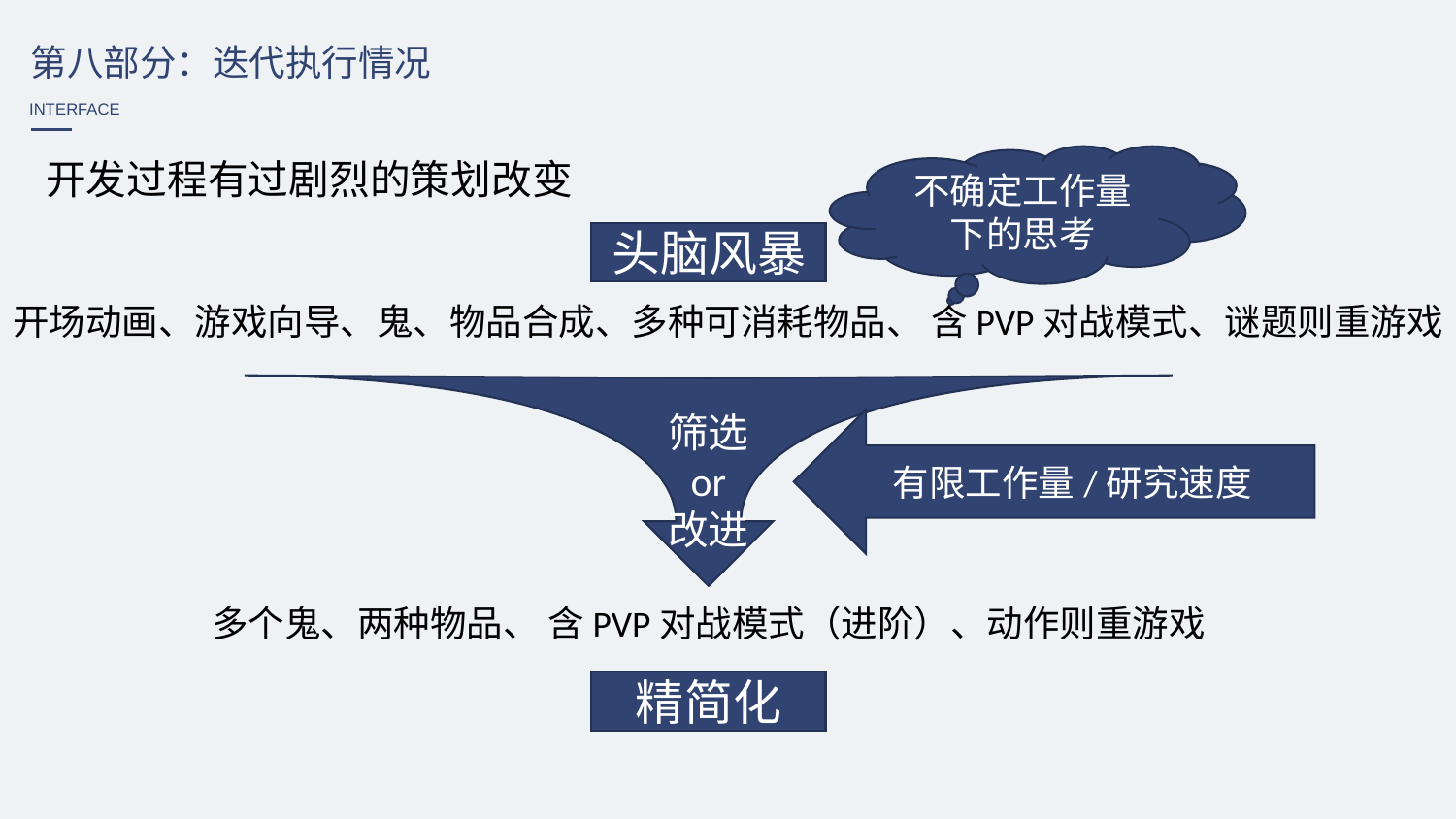

第八部分：迭代执行情况
INTERFACE
不确定工作量下的思考
开发过程有过剧烈的策划改变
头脑风暴
开场动画、游戏向导、鬼、物品合成、多种可消耗物品、 含PVP对战模式、谜题则重游戏
筛选
or
改进
有限工作量/研究速度
多个鬼、两种物品、 含PVP对战模式（进阶）、动作则重游戏
精简化